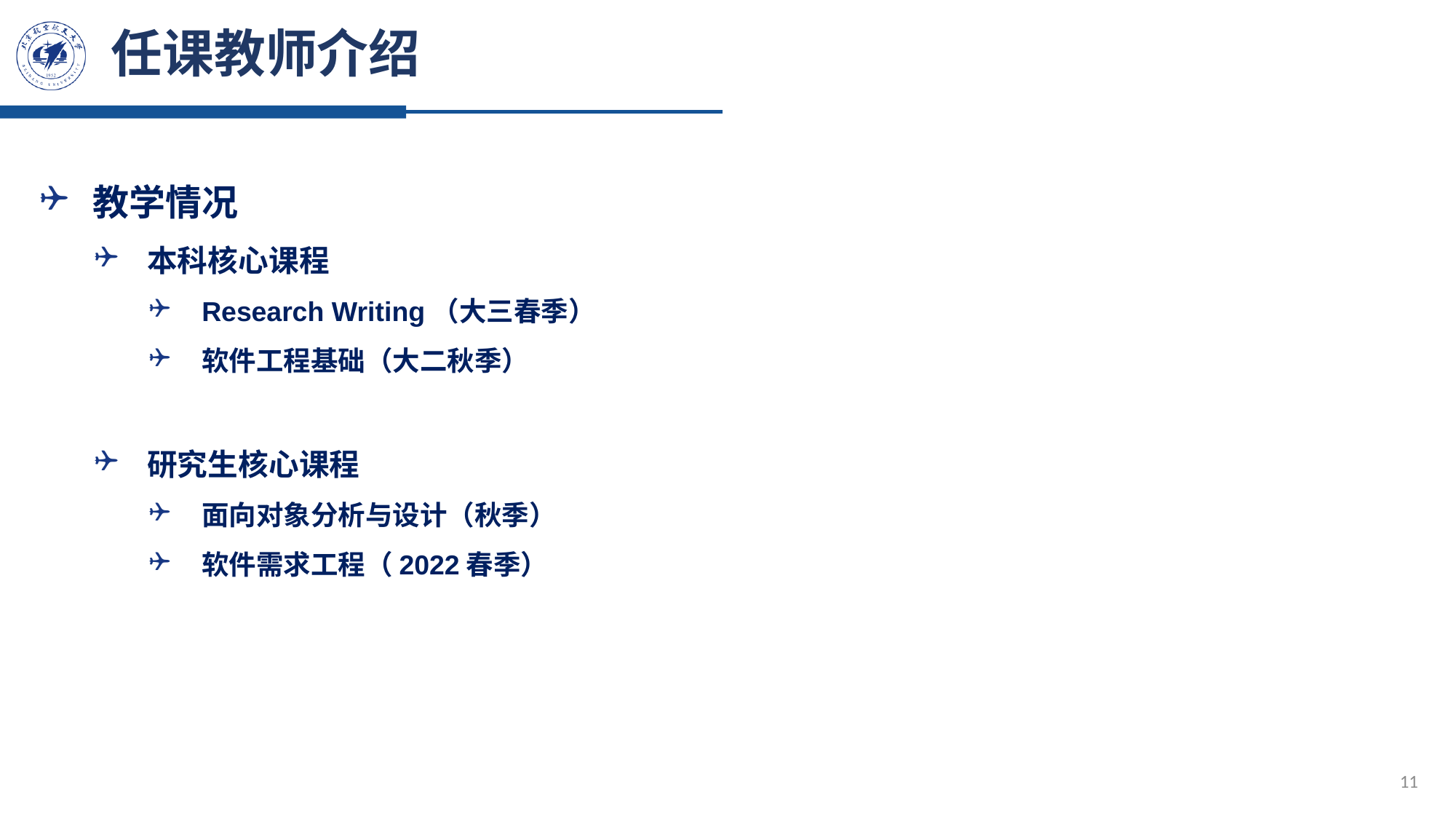

# 任课教师介绍

教学情况
本科核心课程
Research Writing（大三春季）
软件工程基础（大二秋季）

研究生核心课程
面向对象分析与设计（秋季）
软件需求工程（2022春季）

11